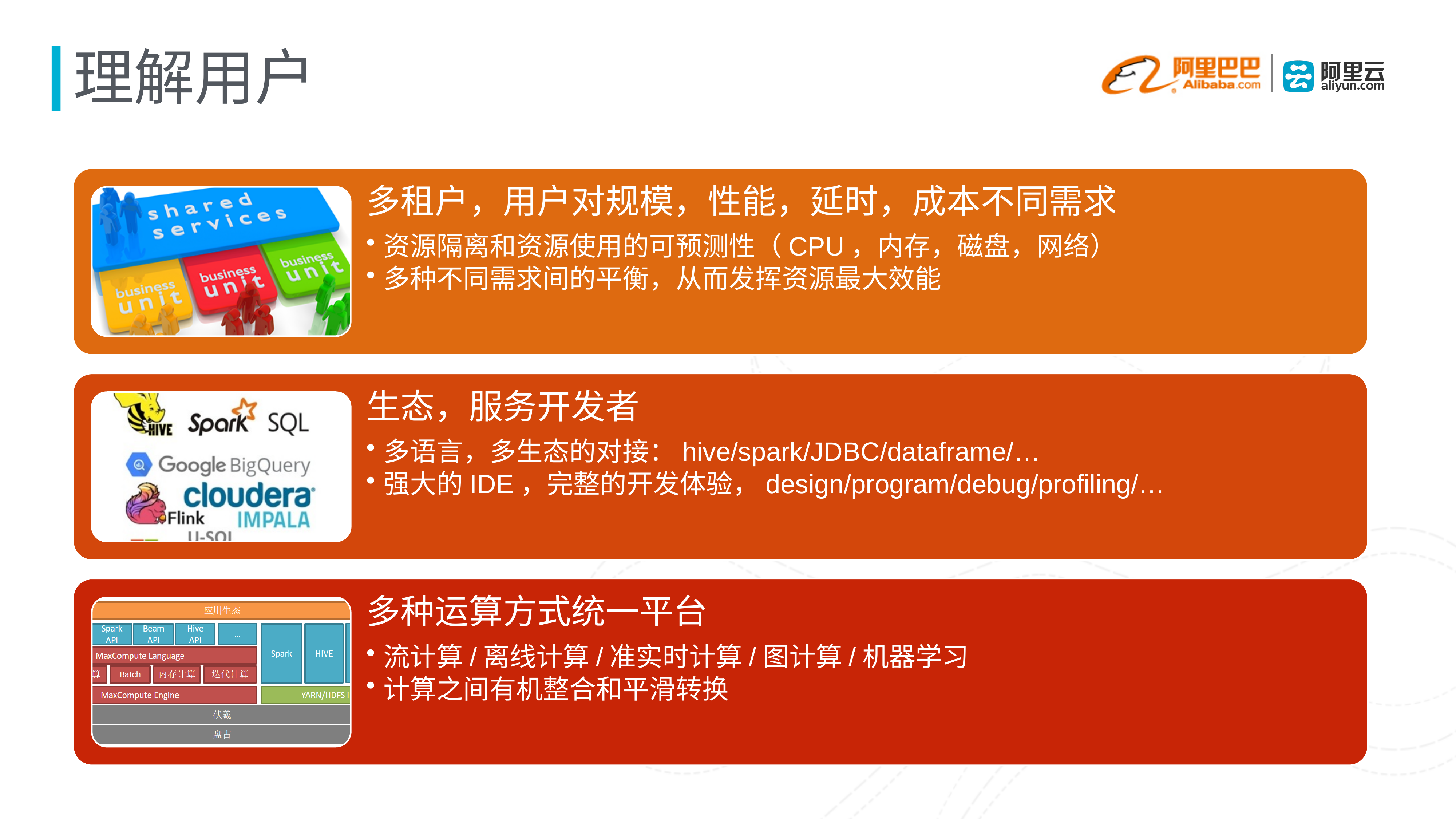

# 理解用户
多租户，用户对规模，性能，延时，成本不同需求
资源隔离和资源使用的可预测性（CPU，内存，磁盘，网络）
多种不同需求间的平衡，从而发挥资源最大效能
生态，服务开发者
多语言，多生态的对接：hive/spark/JDBC/dataframe/…
强大的IDE，完整的开发体验，design/program/debug/profiling/…
多种运算方式统一平台
流计算/离线计算/准实时计算/图计算/机器学习
计算之间有机整合和平滑转换